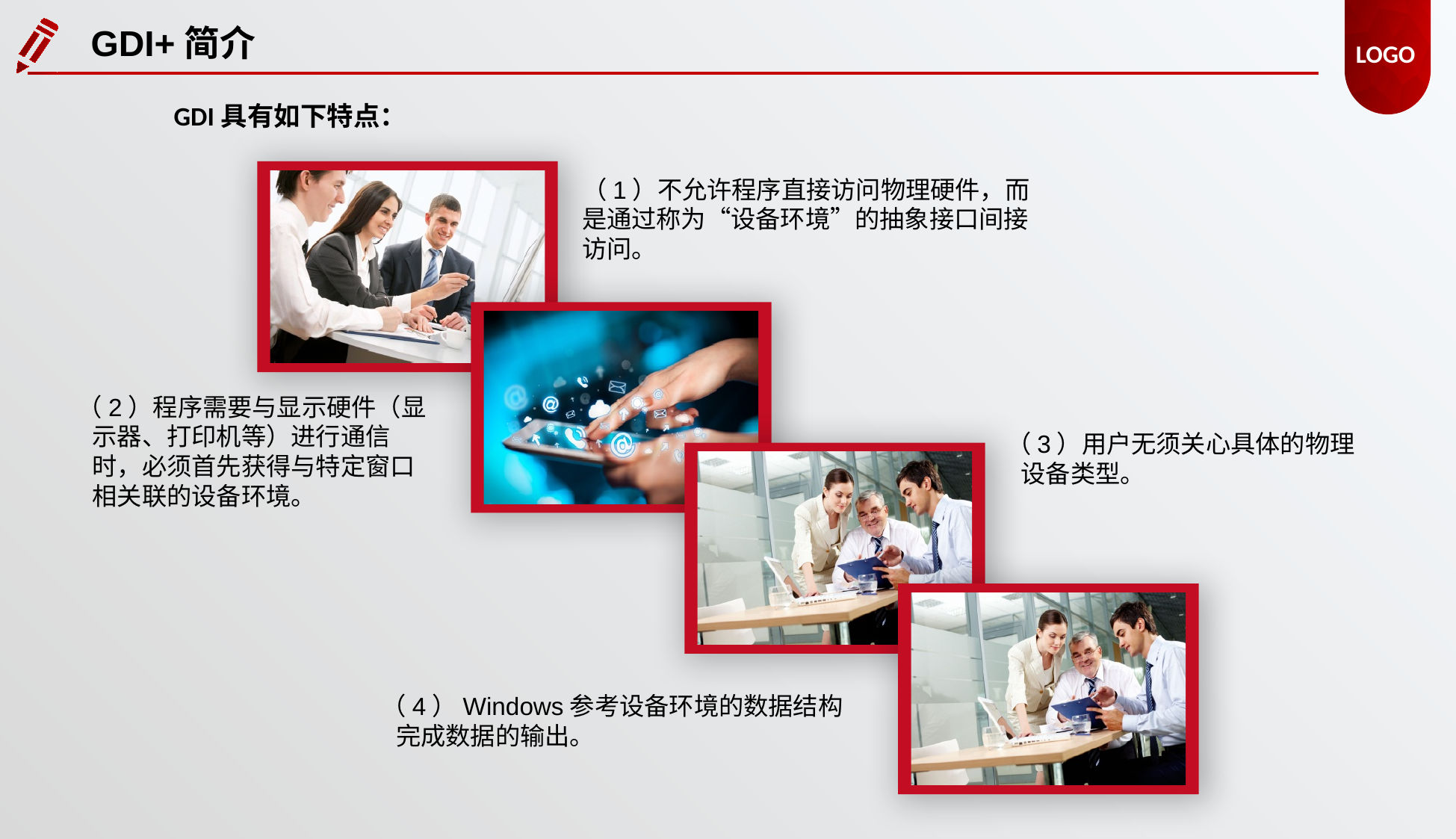

LOGO
GDI+简介

GDI具有如下特点：

（1）不允许程序直接访问物理硬件，而是通过称为“设备环境”的抽象接口间接访问。

（2）程序需要与显示硬件（显示器、打印机等）进行通信时，必须首先获得与特定窗口相关联的设备环境。
（3）用户无须关心具体的物理设备类型。

（4）Windows参考设备环境的数据结构完成数据的输出。